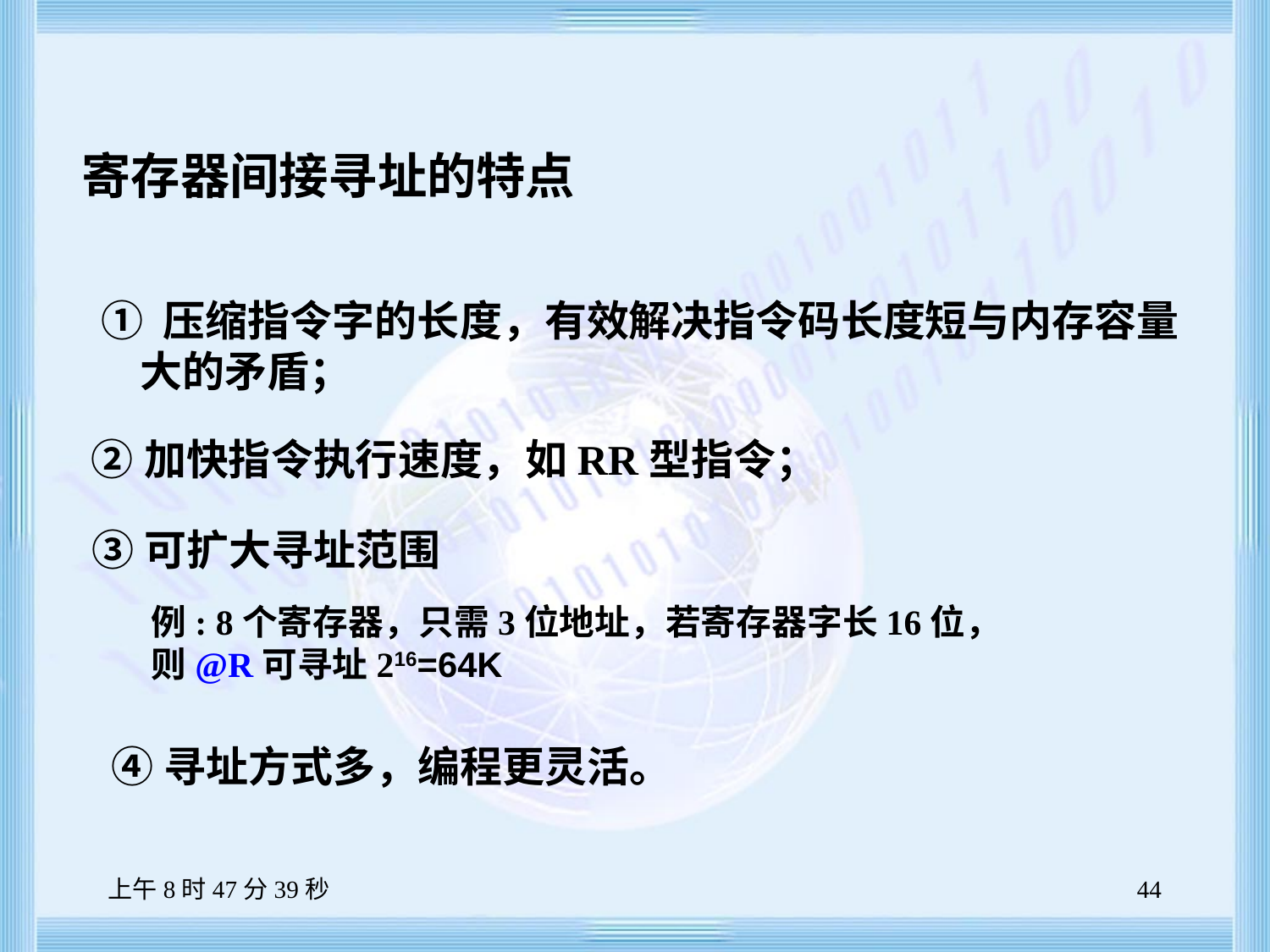

寄存器间接寻址的特点

 ① 压缩指令字的长度，有效解决指令码长度短与内存容量
    大的矛盾；
 ②加快指令执行速度，如RR型指令；

③可扩大寻址范围

例: 8个寄存器，只需3位地址，若寄存器字长16位，
则@R可寻址216=64K
 ④寻址方式多，编程更灵活。
上午8时47分39秒
44